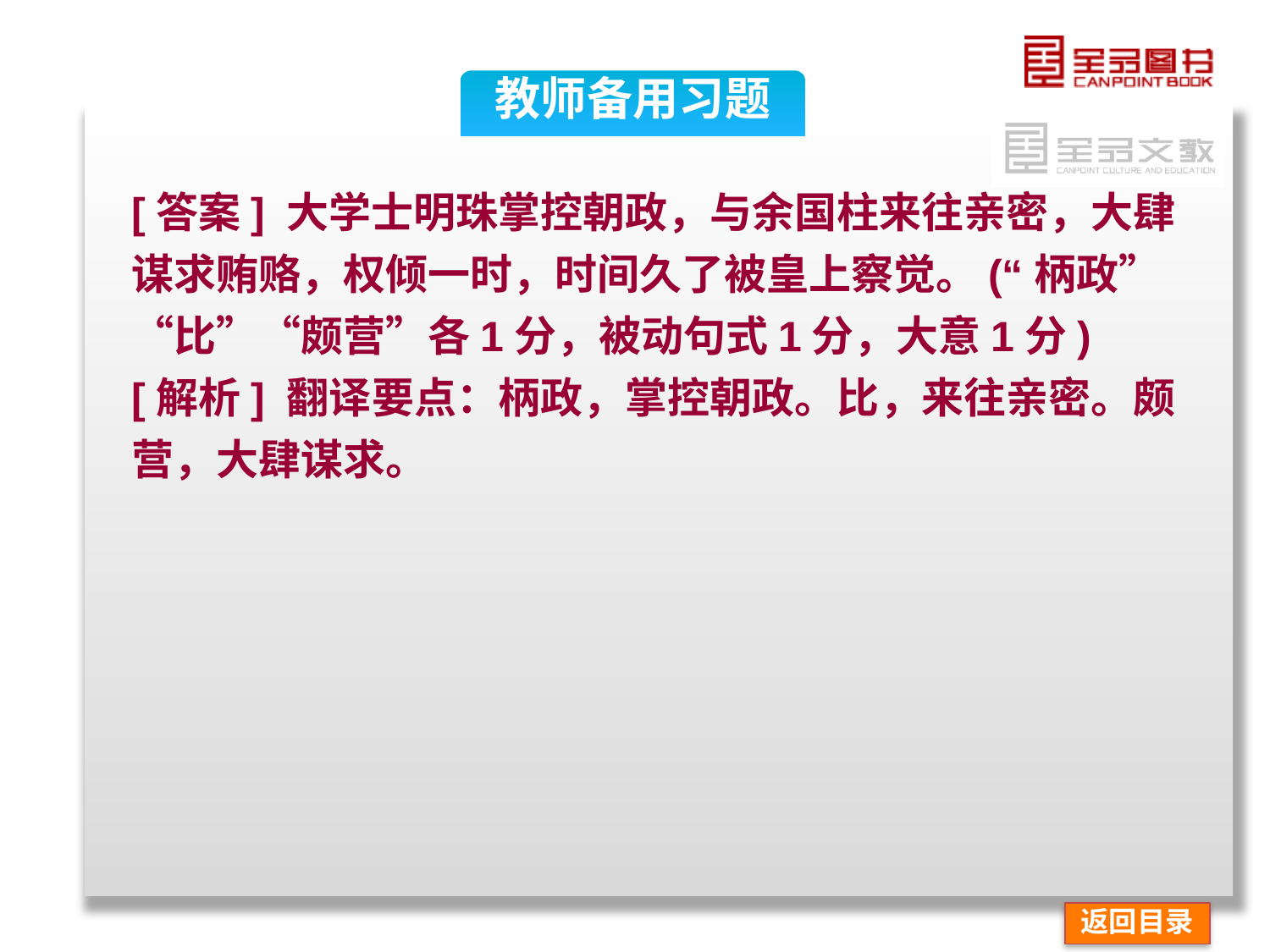

教师备用习题
[答案] 大学士明珠掌控朝政，与余国柱来往亲密，大肆谋求贿赂，权倾一时，时间久了被皇上察觉。(“柄政”“比”“颇营”各1分，被动句式1分，大意1分)
[解析] 翻译要点：柄政，掌控朝政。比，来往亲密。颇营，大肆谋求。

返回目录